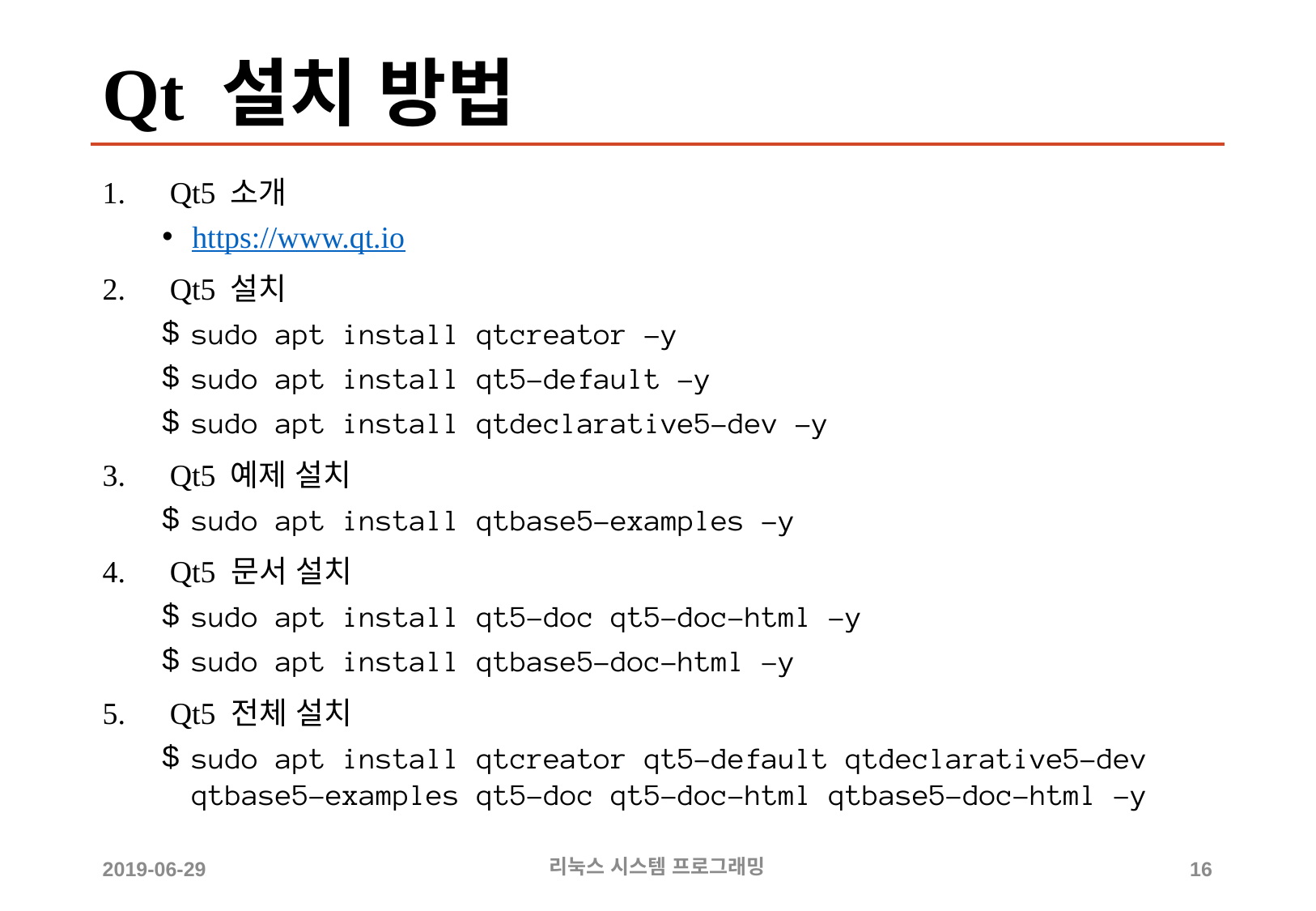

# Qt 설치 방법
Qt5 소개
https://www.qt.io
Qt5 설치
sudo apt install qtcreator -y
sudo apt install qt5-default -y
sudo apt install qtdeclarative5-dev -y
Qt5 예제 설치
sudo apt install qtbase5-examples -y
Qt5 문서 설치
sudo apt install qt5-doc qt5-doc-html -y
sudo apt install qtbase5-doc-html –y
Qt5 전체 설치
sudo apt install qtcreator qt5-default qtdeclarative5-dev  qtbase5-examples qt5-doc qt5-doc-html qtbase5-doc-html -y
2019-06-29
리눅스 시스템 프로그래밍
16